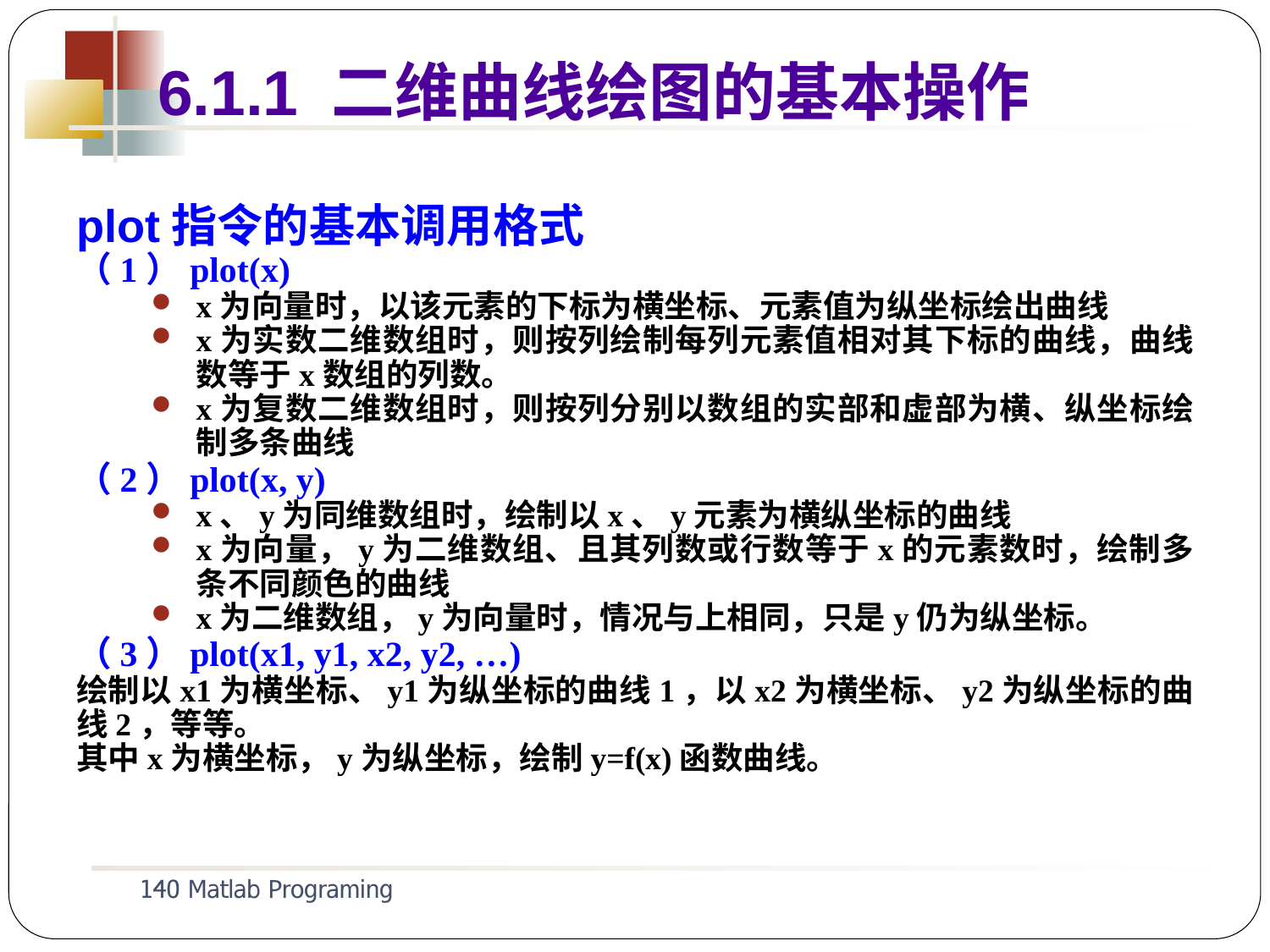

6.1.1 二维曲线绘图的基本操作
plot指令的基本调用格式
（1）plot(x)
x为向量时，以该元素的下标为横坐标、元素值为纵坐标绘出曲线
x为实数二维数组时，则按列绘制每列元素值相对其下标的曲线，曲线数等于x数组的列数。
x为复数二维数组时，则按列分别以数组的实部和虚部为横、纵坐标绘制多条曲线
（2）plot(x, y)
x、y为同维数组时，绘制以x、y元素为横纵坐标的曲线
x为向量，y为二维数组、且其列数或行数等于x的元素数时，绘制多条不同颜色的曲线
x为二维数组，y为向量时，情况与上相同，只是y仍为纵坐标。
（3）plot(x1, y1, x2, y2, …)
绘制以x1为横坐标、y1为纵坐标的曲线1，以x2为横坐标、y2为纵坐标的曲线2，等等。
其中x为横坐标，y为纵坐标，绘制y=f(x)函数曲线。
140 Matlab Programing